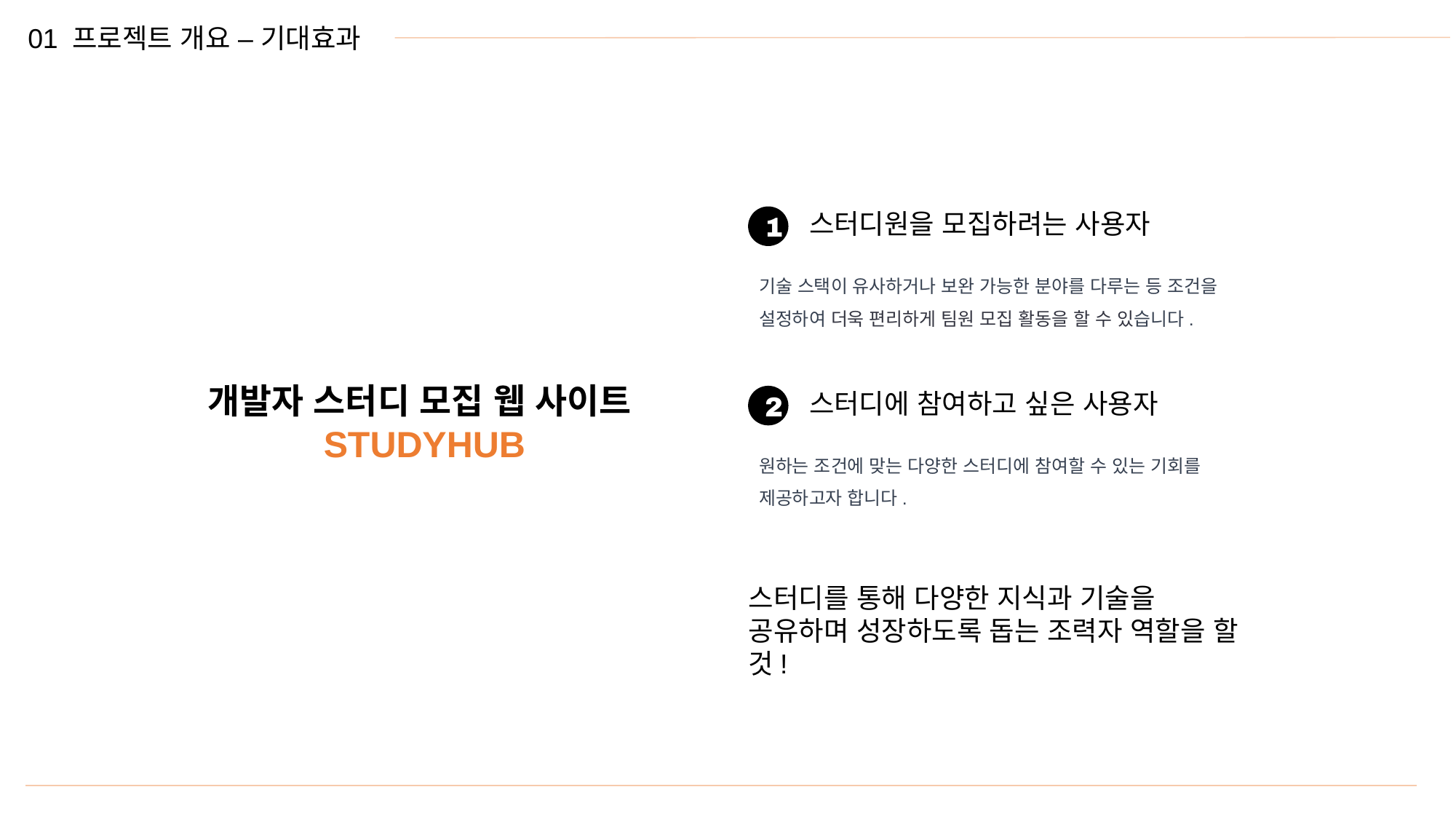

01 프로젝트 개요 – 기대효과
스터디원을 모집하려는 사용자
1
기술 스택이 유사하거나 보완 가능한 분야를 다루는 등 조건을 설정하여 더욱 편리하게 팀원 모집 활동을 할 수 있습니다.
개발자 스터디 모집 웹 사이트
STUDYHUB
스터디에 참여하고 싶은 사용자
2
원하는 조건에 맞는 다양한 스터디에 참여할 수 있는 기회를 제공하고자 합니다.
스터디를 통해 다양한 지식과 기술을 공유하며 성장하도록 돕는 조력자 역할을 할 것!